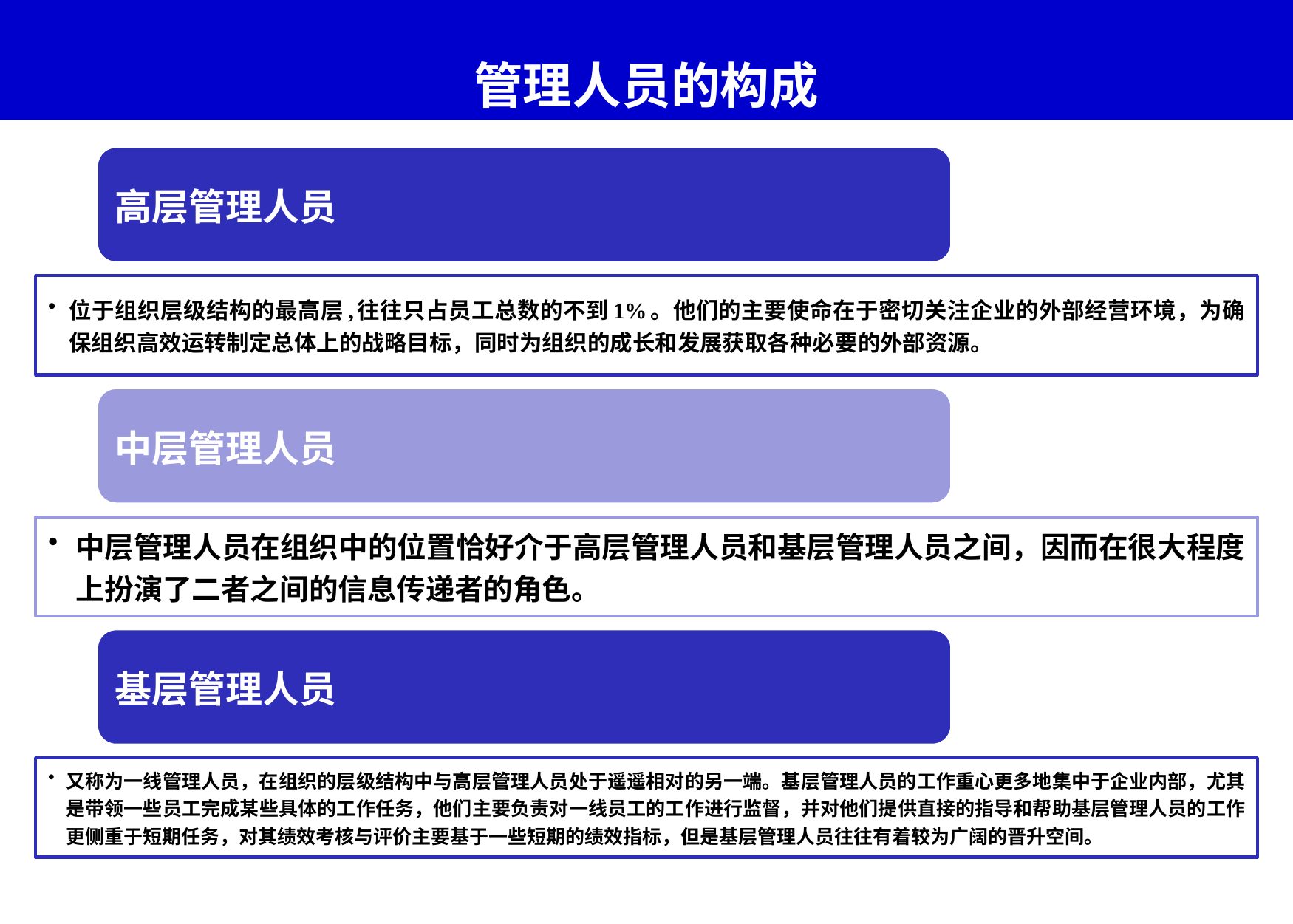

# 管理人员的构成
高层管理人员
基层管理人员
位于组织层级结构的最高层,往往只占员工总数的不到1%。他们的主要使命在于密切关注企业的外部经营环境，为确保组织高效运转制定总体上的战略目标，同时为组织的成长和发展获取各种必要的外部资源。
又称为一线管理人员，在组织的层级结构中与高层管理人员处于遥遥相对的另一端。基层管理人员的工作重心更多地集中于企业内部，尤其是带领一些员工完成某些具体的工作任务，他们主要负责对一线员工的工作进行监督，并对他们提供直接的指导和帮助基层管理人员的工作更侧重于短期任务，对其绩效考核与评价主要基于一些短期的绩效指标，但是基层管理人员往往有着较为广阔的晋升空间。
中层管理人员
中层管理人员在组织中的位置恰好介于高层管理人员和基层管理人员之间，因而在很大程度上扮演了二者之间的信息传递者的角色。